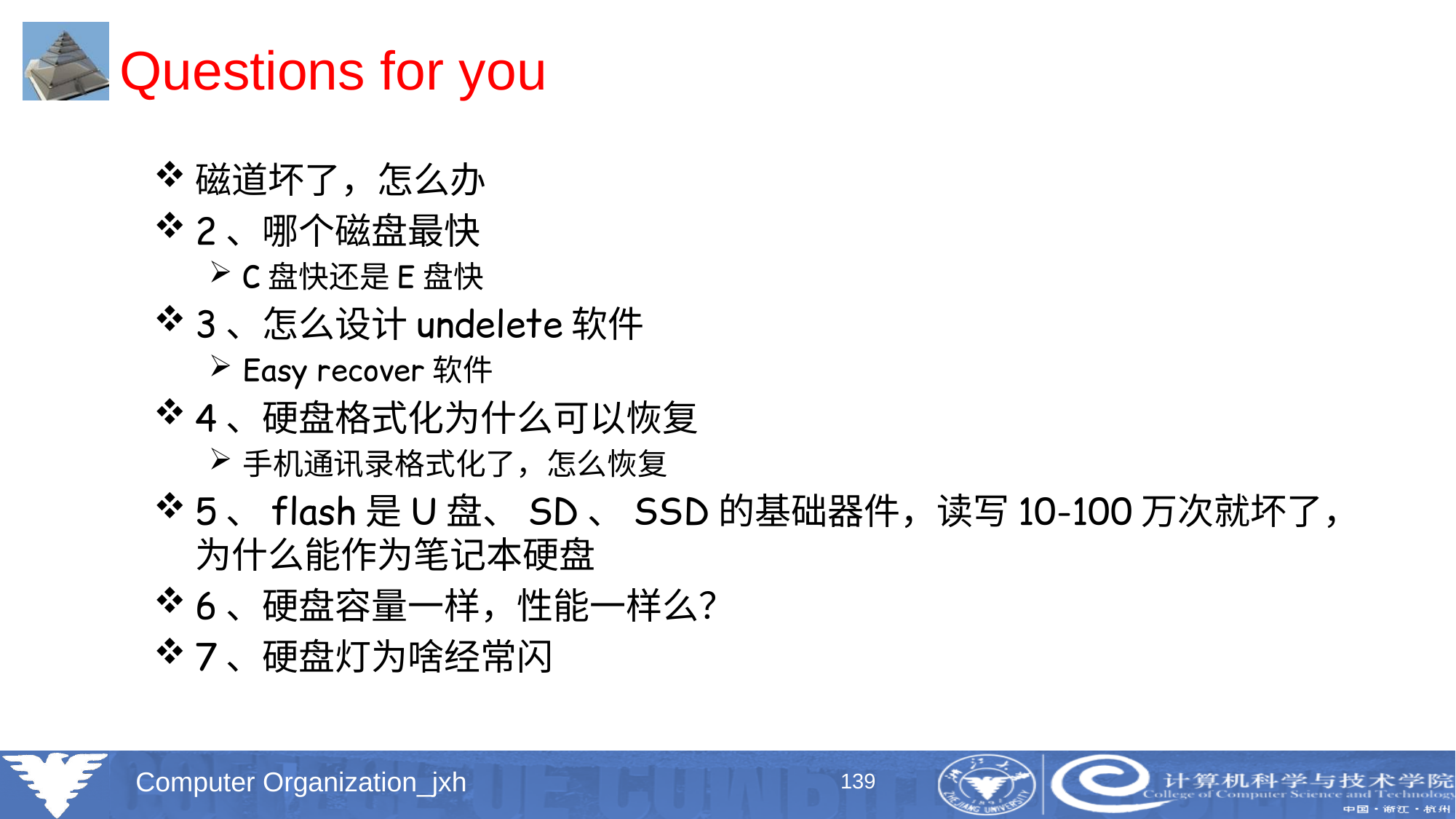

# Questions for you
磁道坏了，怎么办
2、哪个磁盘最快
C盘快还是E盘快
3、怎么设计undelete软件
Easy recover软件
4、硬盘格式化为什么可以恢复
手机通讯录格式化了，怎么恢复
5、flash是U盘、SD、SSD的基础器件，读写10-100万次就坏了，为什么能作为笔记本硬盘
6、硬盘容量一样，性能一样么？
7、硬盘灯为啥经常闪